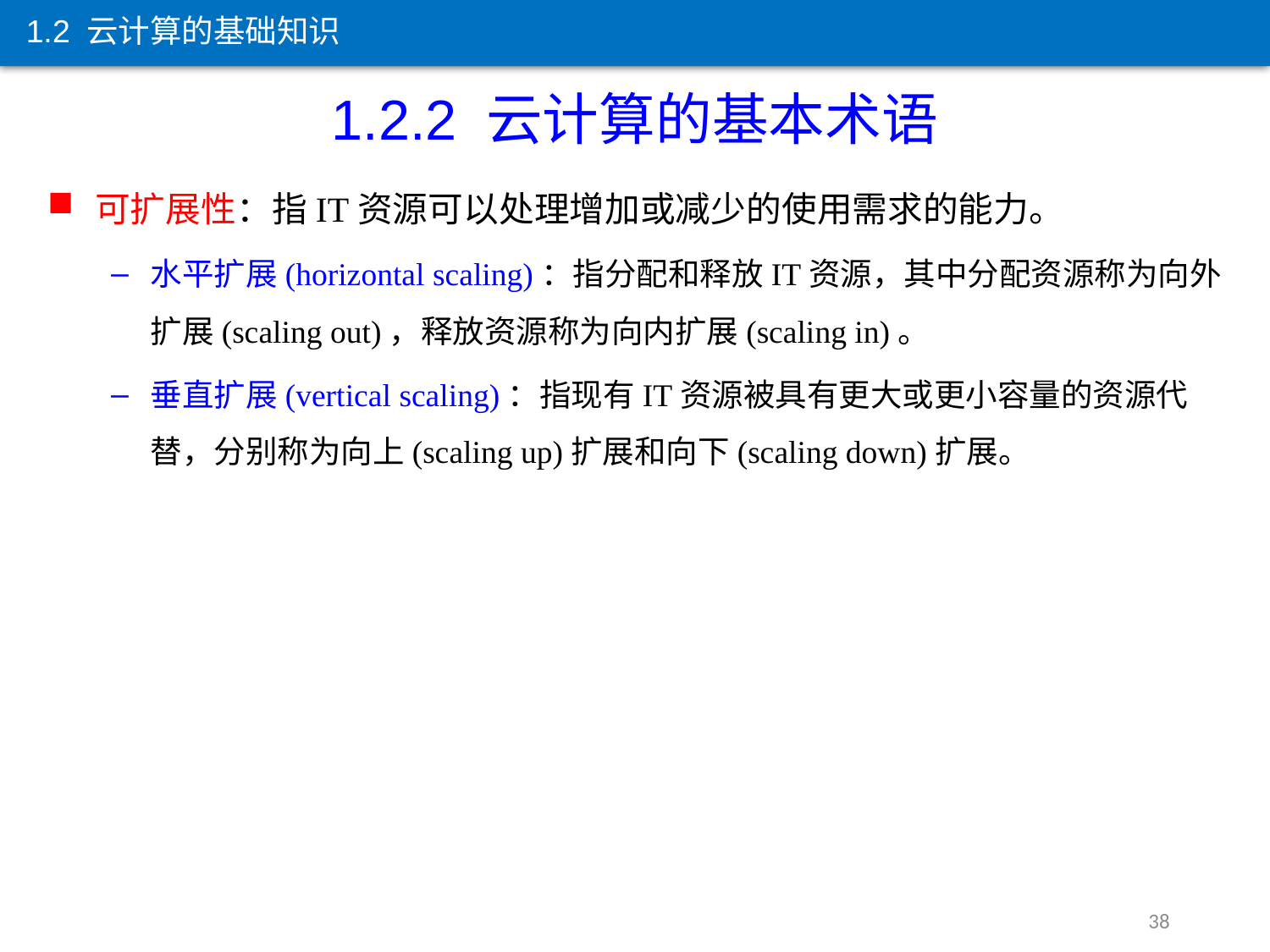

1.2 云计算的基础知识
1.2.2 云计算的基本术语
可扩展性：指IT资源可以处理增加或减少的使用需求的能力。
水平扩展(horizontal scaling)：指分配和释放IT资源，其中分配资源称为向外扩展(scaling out)，释放资源称为向内扩展(scaling in)。
垂直扩展(vertical scaling)：指现有IT资源被具有更大或更小容量的资源代替，分别称为向上(scaling up)扩展和向下(scaling down)扩展。

38